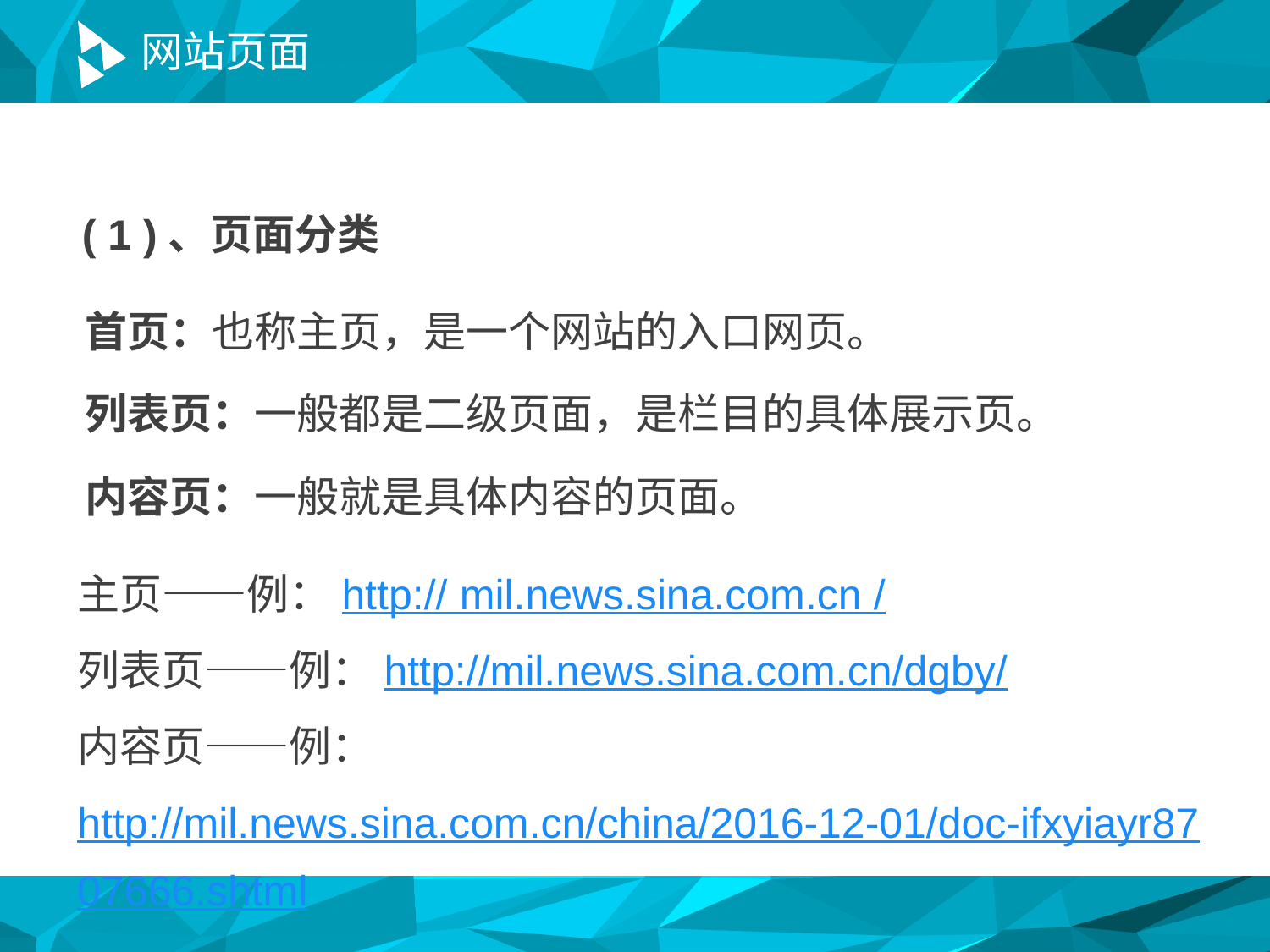

# 网站页面
( 1 )、页面分类
首页：也称主页，是一个网站的入口网页。
列表页：一般都是二级页面，是栏目的具体展示页。
内容页：一般就是具体内容的页面。
主页——例：http:// mil.news.sina.com.cn /
列表页——例：http://mil.news.sina.com.cn/dgby/
内容页——例：http://mil.news.sina.com.cn/china/2016-12-01/doc-ifxyiayr8707666.shtml